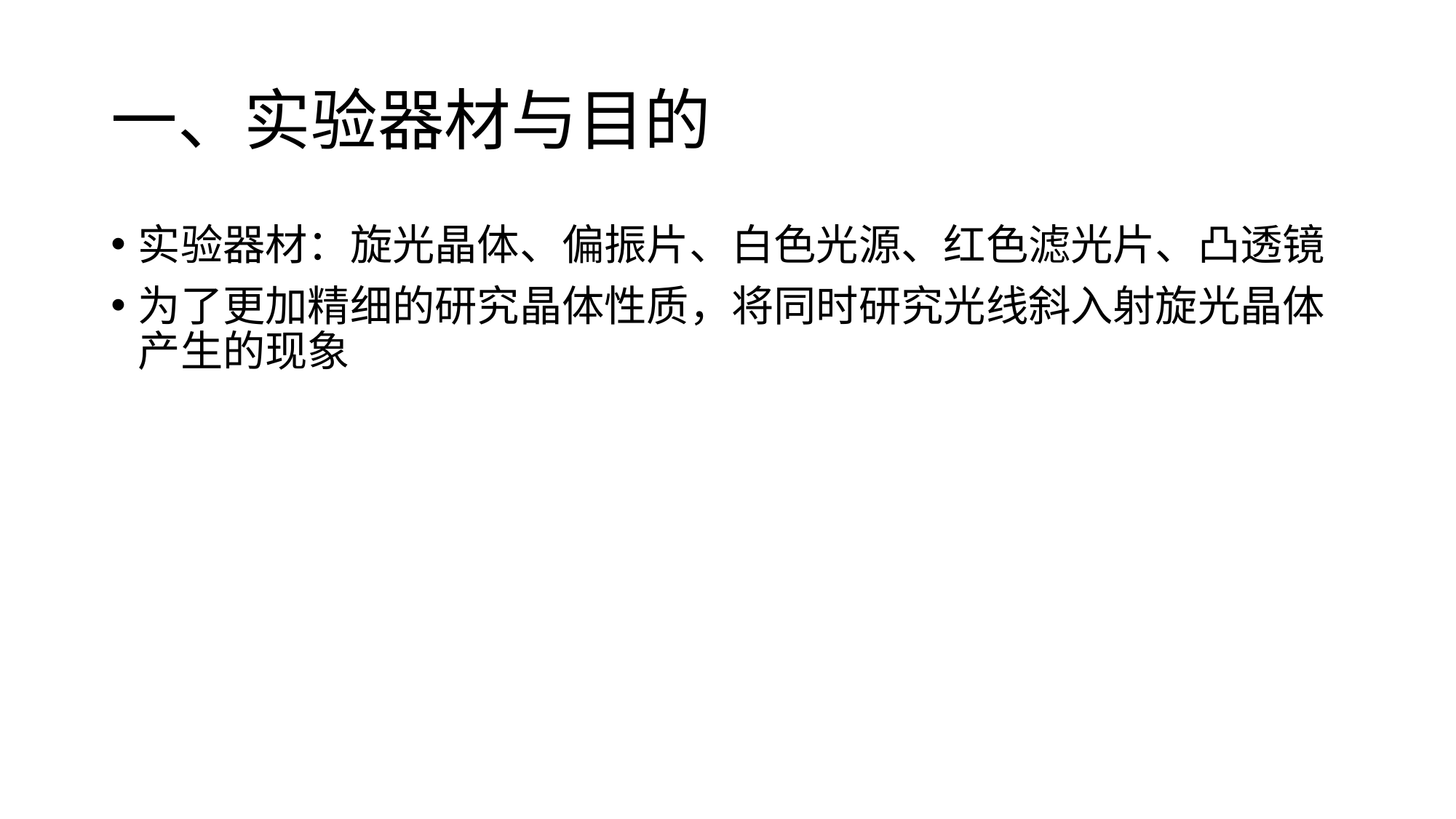

# 一、实验器材与目的
实验器材：旋光晶体、偏振片、白色光源、红色滤光片、凸透镜
为了更加精细的研究晶体性质，将同时研究光线斜入射旋光晶体产生的现象